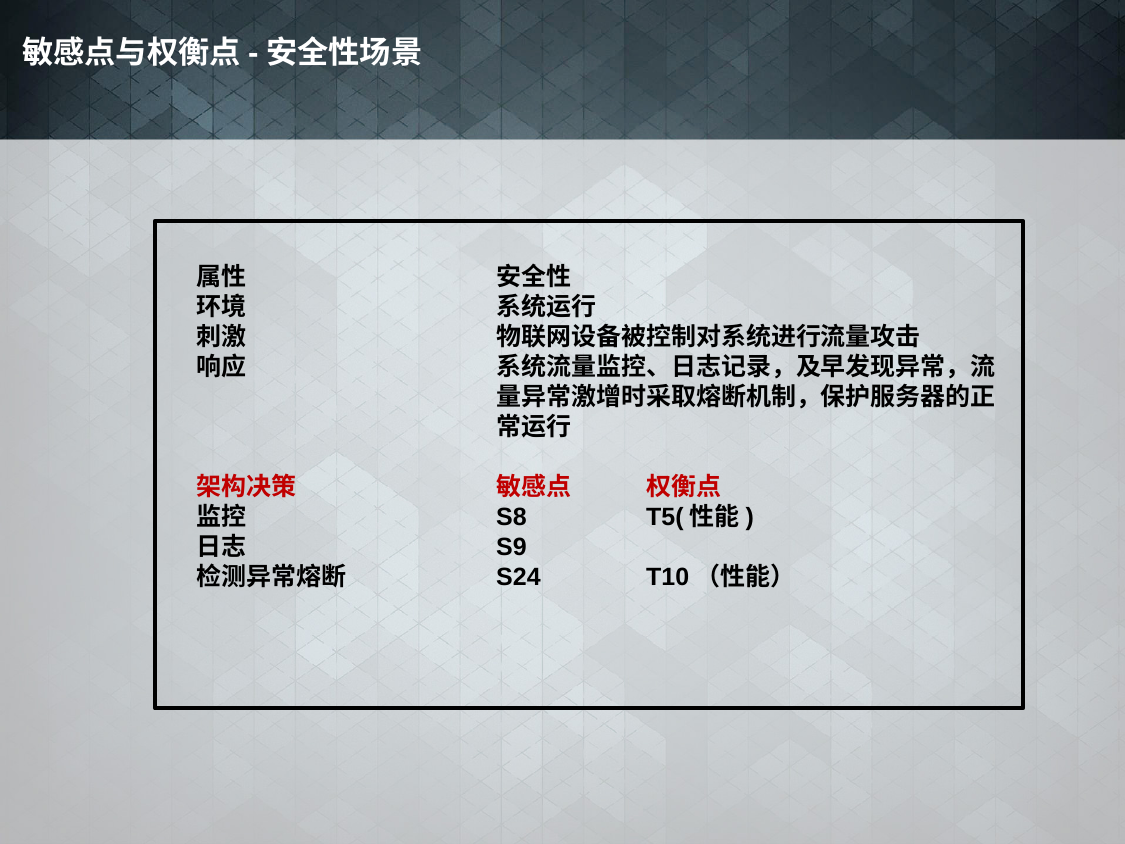

敏感点与权衡点-安全性场景

属性		安全性
环境		系统运行
刺激		物联网设备被控制对系统进行流量攻击
响应		系统流量监控、日志记录，及早发现异常，流		量异常激增时采取熔断机制，保护服务器的正		常运行

架构决策		敏感点	权衡点
监控		S8	T5(性能)
日志		S9
检测异常熔断	S24	T10（性能）